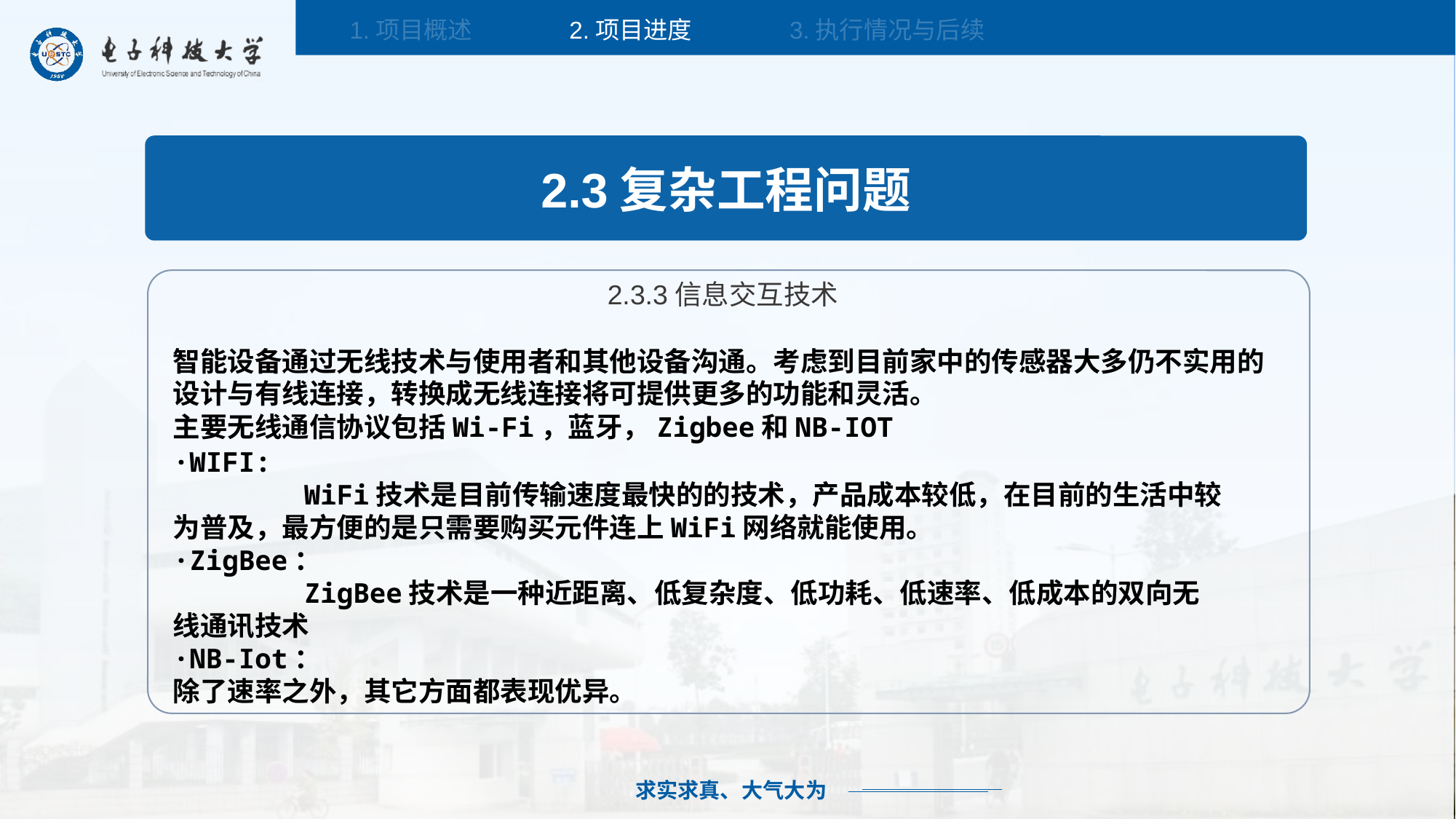

1.项目概述
2.项目进度
3.执行情况与后续
2.3复杂工程问题

2.3.3信息交互技术
智能设备通过无线技术与使用者和其他设备沟通。考虑到目前家中的传感器大多仍不实用的设计与有线连接，转换成无线连接将可提供更多的功能和灵活。
主要无线通信协议包括Wi-Fi，蓝牙，Zigbee和NB-IOT
·WIFI:
        WiFi技术是目前传输速度最快的的技术，产品成本较低，在目前的生活中较为普及，最方便的是只需要购买元件连上WiFi网络就能使用。
·ZigBee：
        ZigBee技术是一种近距离、低复杂度、低功耗、低速率、低成本的双向无线通讯技术
·NB-Iot：
除了速率之外，其它方面都表现优异。